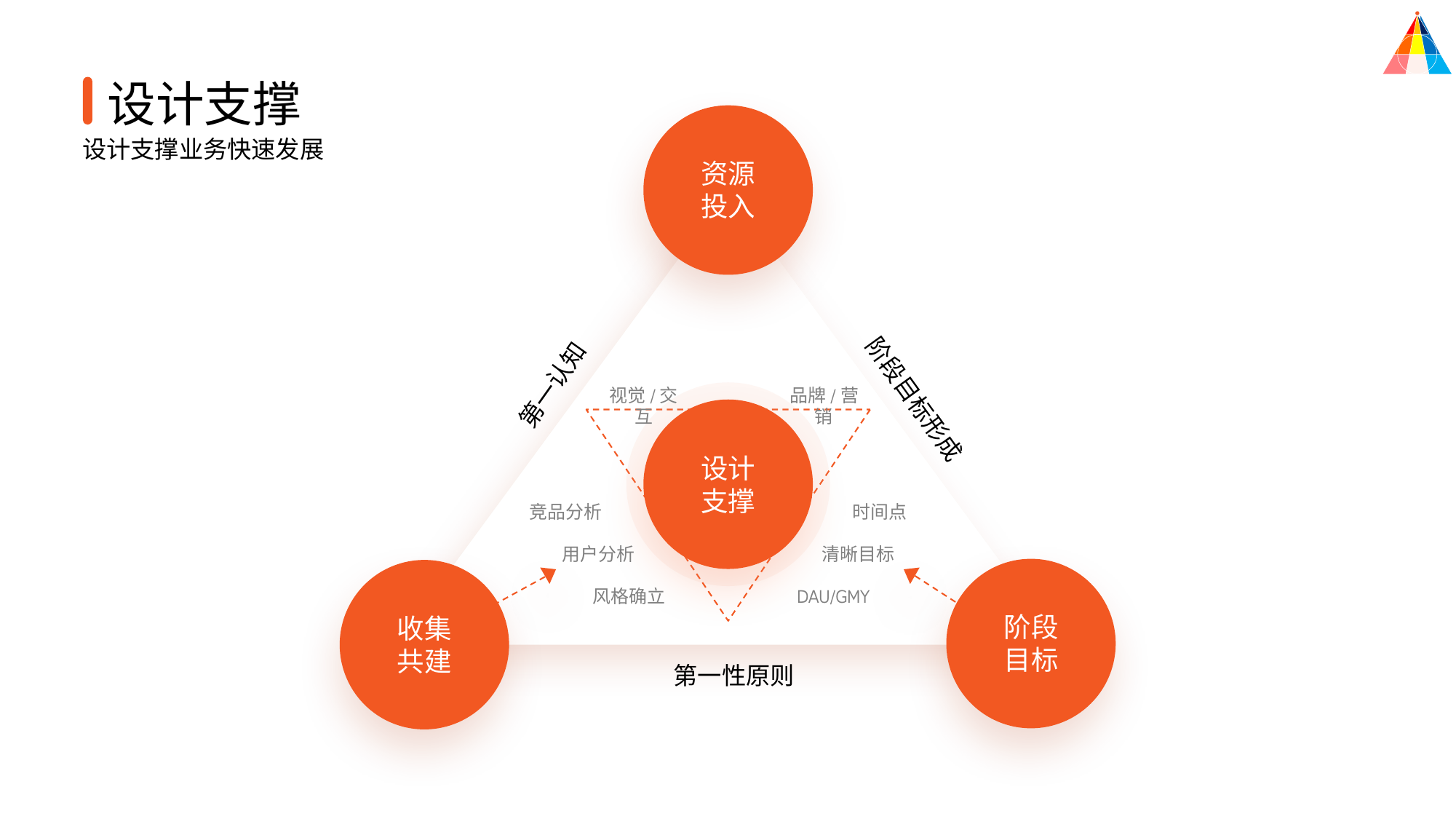

设计支撑

资源
投入
设计支撑业务快速发展

第一认知
视觉/交互
品牌/营销
阶段目标形成

设计
支撑

竞品分析
时间点
用户分析
清晰目标

阶段
目标

收集
共建

风格确立
DAU/GMY
第一性原则